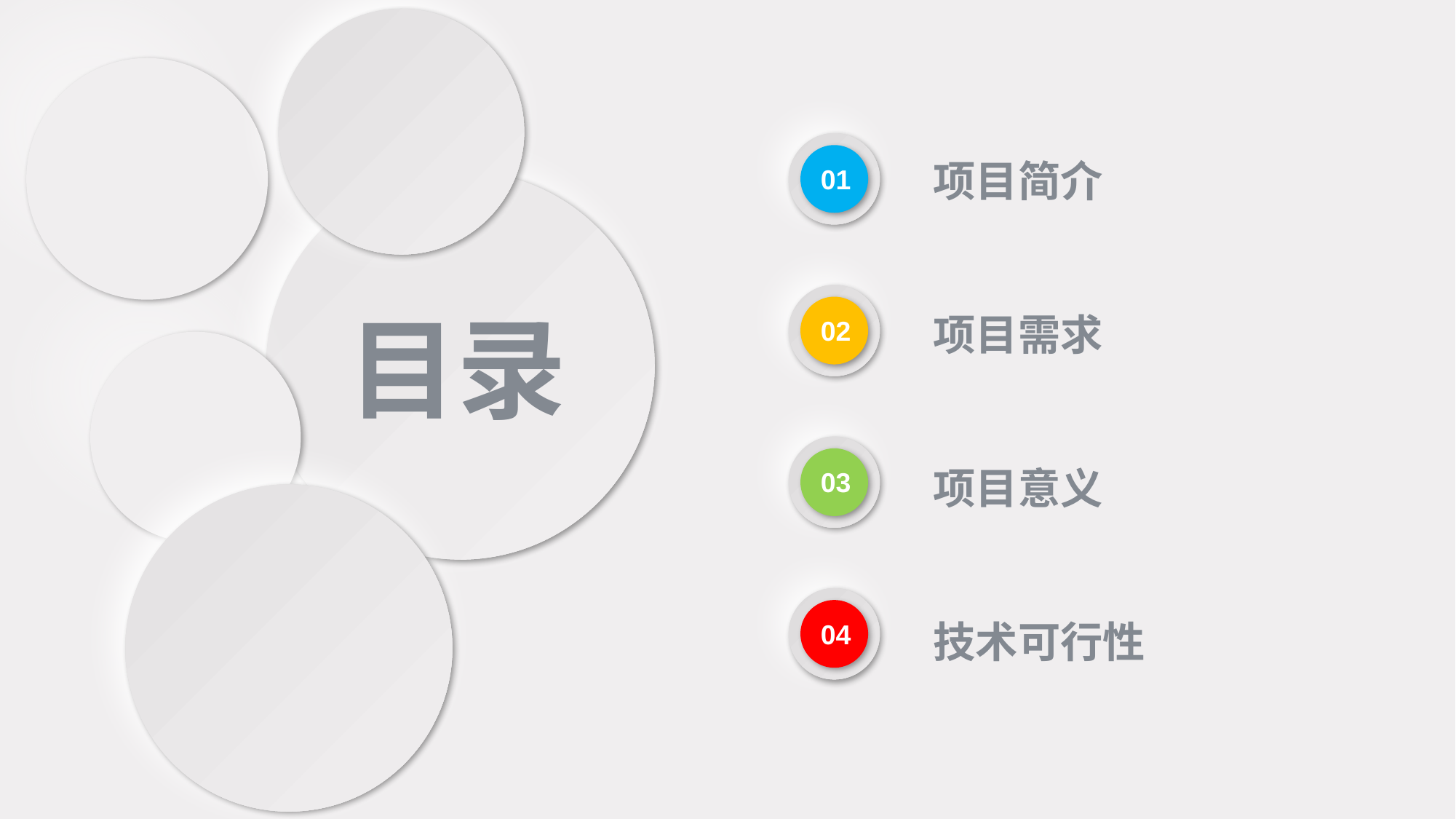

01
项目简介

02
目录
项目需求

03
项目意义

04
技术可行性